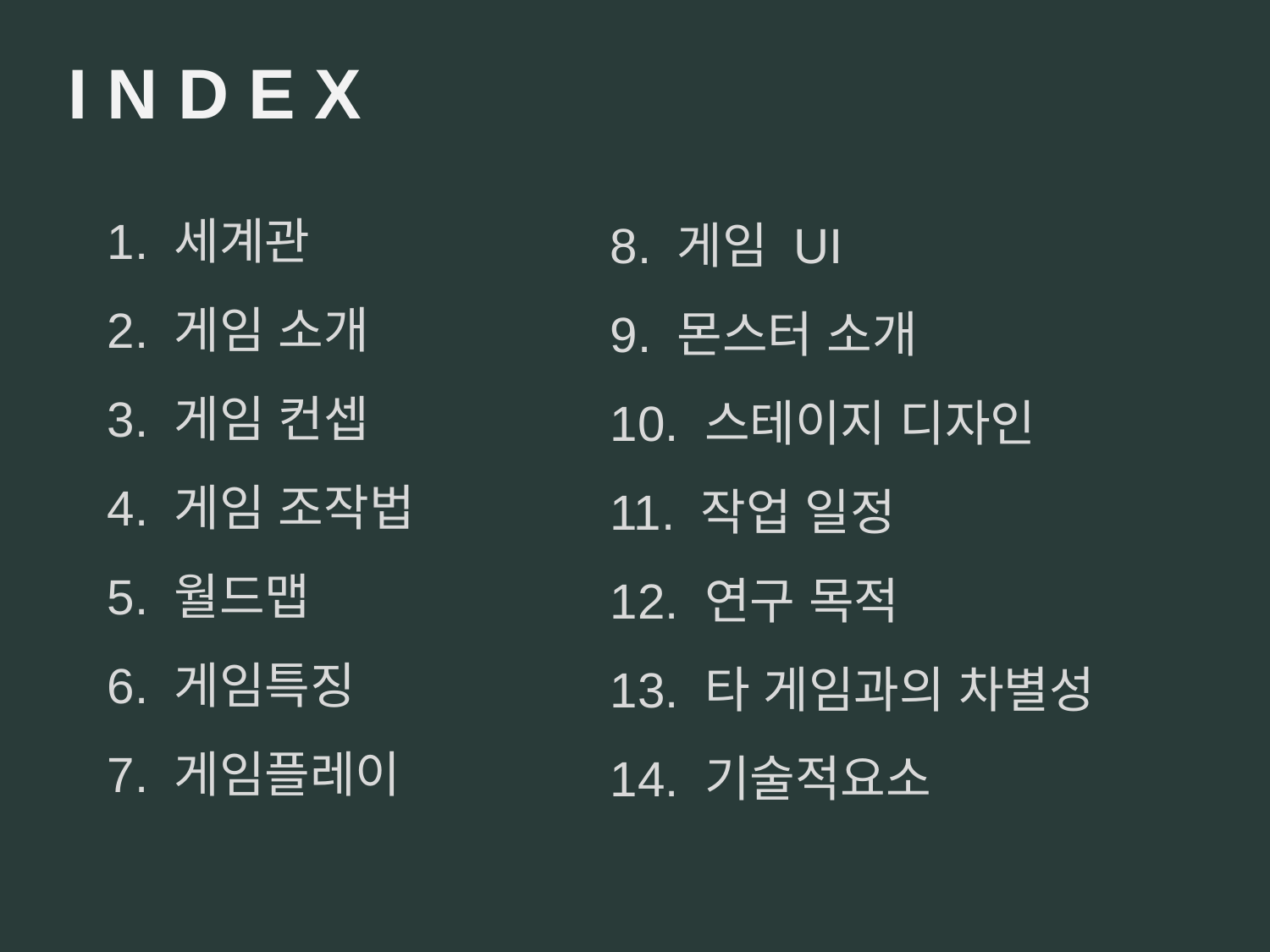

I N D E X
1. 세계관
2. 게임 소개
3. 게임 컨셉
4. 게임 조작법
5. 월드맵
6. 게임특징
7. 게임플레이
8. 게임 UI
9. 몬스터 소개
10. 스테이지 디자인
11. 작업 일정
12. 연구 목적
13. 타 게임과의 차별성
14. 기술적요소